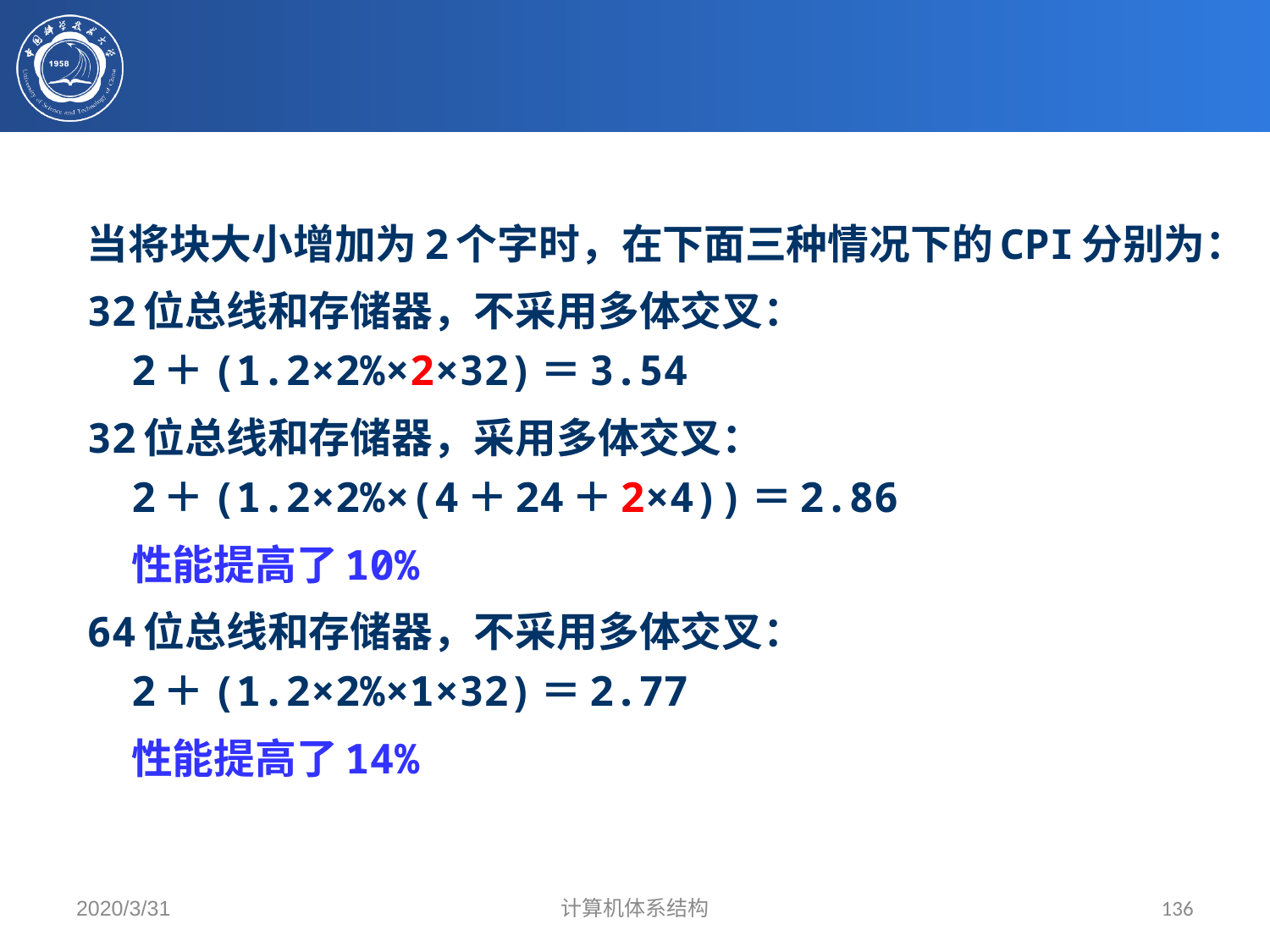

#
当将块大小增加为2个字时，在下面三种情况下的CPI分别为：
32位总线和存储器，不采用多体交叉：
    2＋(1.2×2%×2×32)＝3.54
32位总线和存储器，采用多体交叉：
    2＋(1.2×2%×(4＋24＋2×4))＝2.86
    性能提高了10%
64位总线和存储器，不采用多体交叉：
    2＋(1.2×2%×1×32)＝2.77
    性能提高了14%

2020/3/31
计算机体系结构
136